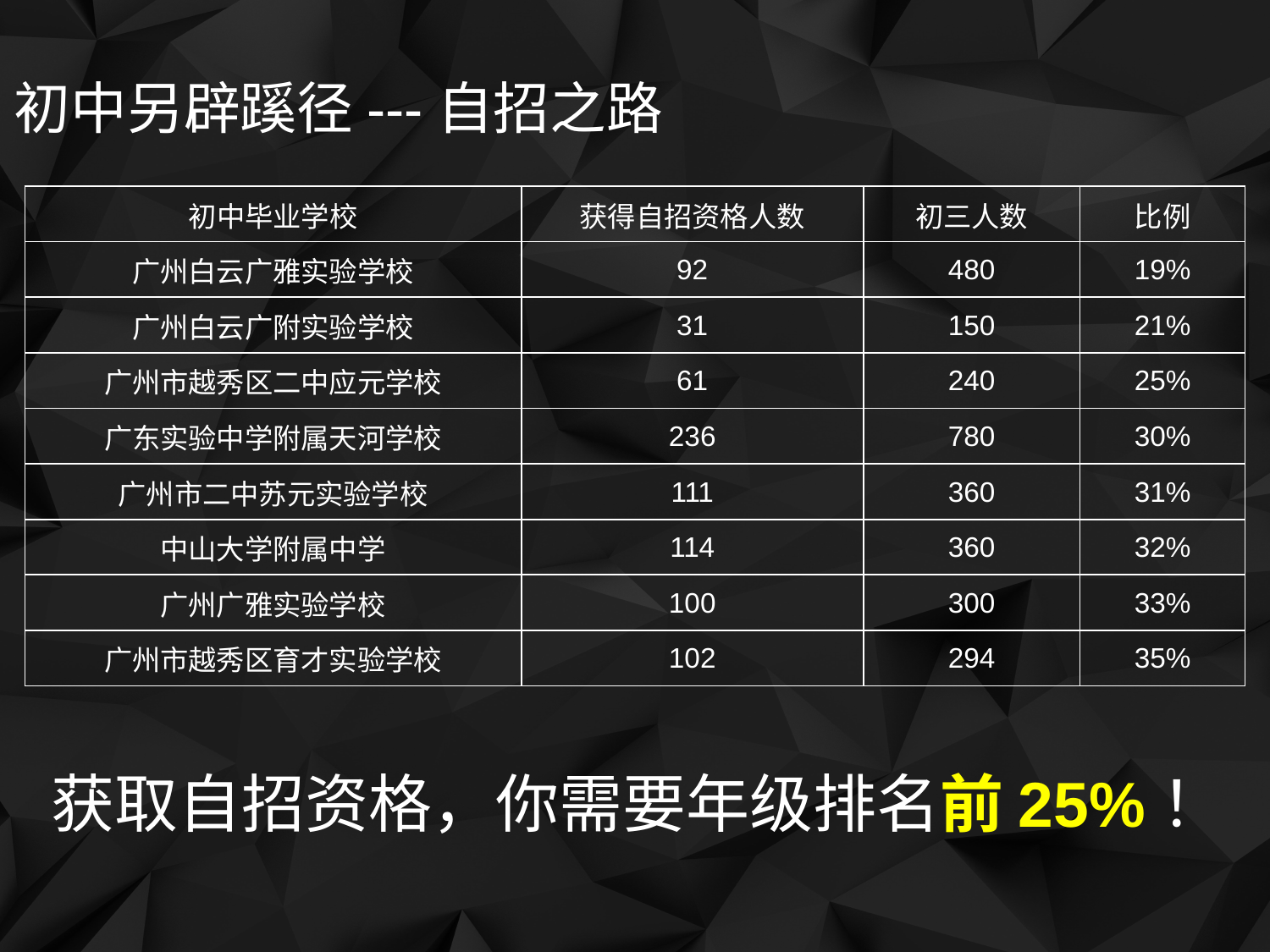

初中另辟蹊径---自招之路
| 初中毕业学校 | 获得自招资格人数 | 初三人数 | 比例 |
| --- | --- | --- | --- |
| 广州白云广雅实验学校 | 92 | 480 | 19% |
| 广州白云广附实验学校 | 31 | 150 | 21% |
| 广州市越秀区二中应元学校 | 61 | 240 | 25% |
| 广东实验中学附属天河学校 | 236 | 780 | 30% |
| 广州市二中苏元实验学校 | 111 | 360 | 31% |
| 中山大学附属中学 | 114 | 360 | 32% |
| 广州广雅实验学校 | 100 | 300 | 33% |
| 广州市越秀区育才实验学校 | 102 | 294 | 35% |
获取自招资格，你需要年级排名前25%！